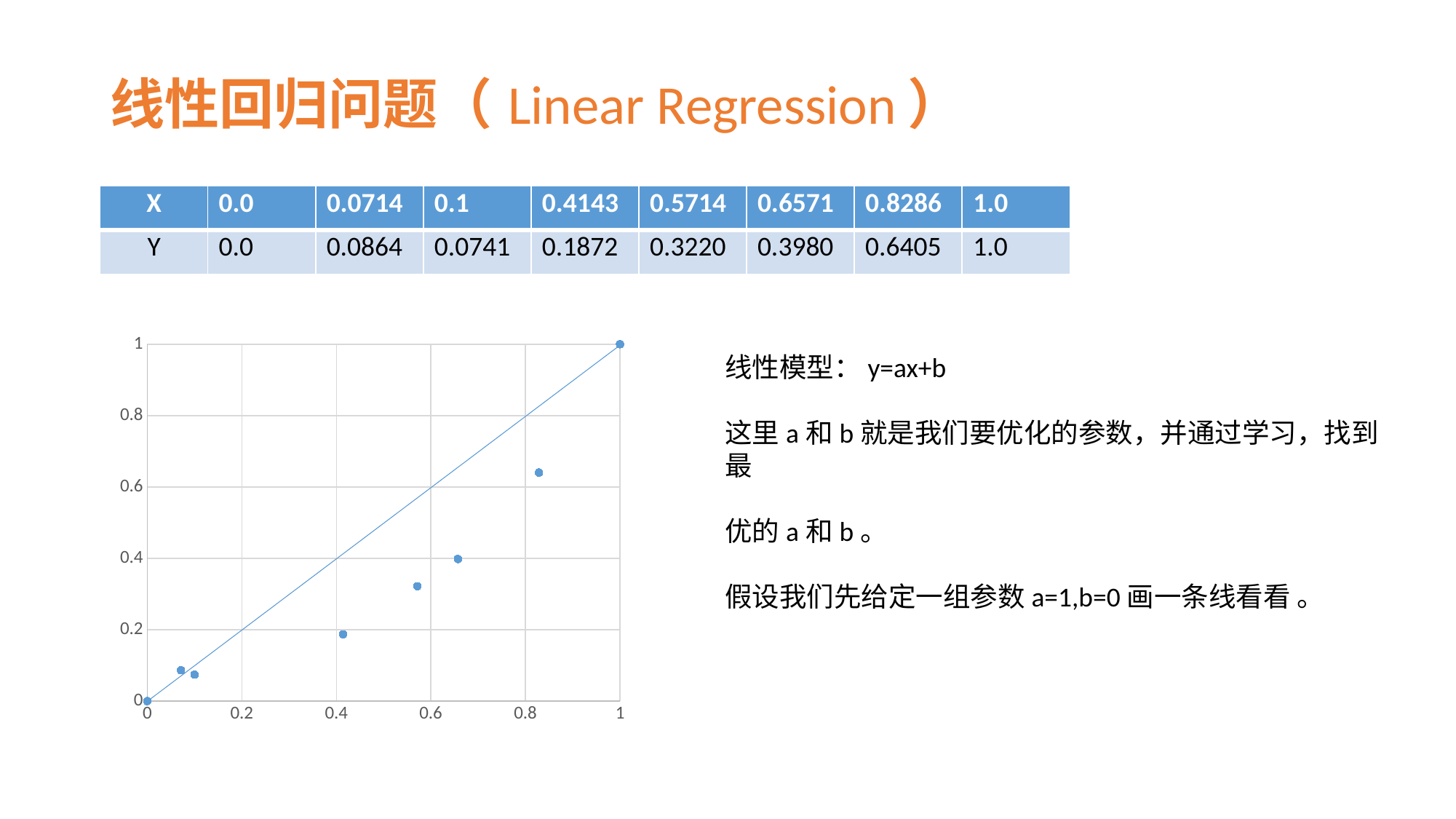

# 线性回归问题（Linear Regression）
| X | 0.0 | 0.0714 | 0.1 | 0.4143 | 0.5714 | 0.6571 | 0.8286 | 1.0 |
| --- | --- | --- | --- | --- | --- | --- | --- | --- |
| Y | 0.0 | 0.0864 | 0.0741 | 0.1872 | 0.3220 | 0.3980 | 0.6405 | 1.0 |

### Chart

| Category | 房价 |
|---|---|
线性模型：y=ax+b
这里a和b就是我们要优化的参数，并通过学习，找到最

优的a和b。

假设我们先给定一组参数a=1,b=0画一条线看看 。